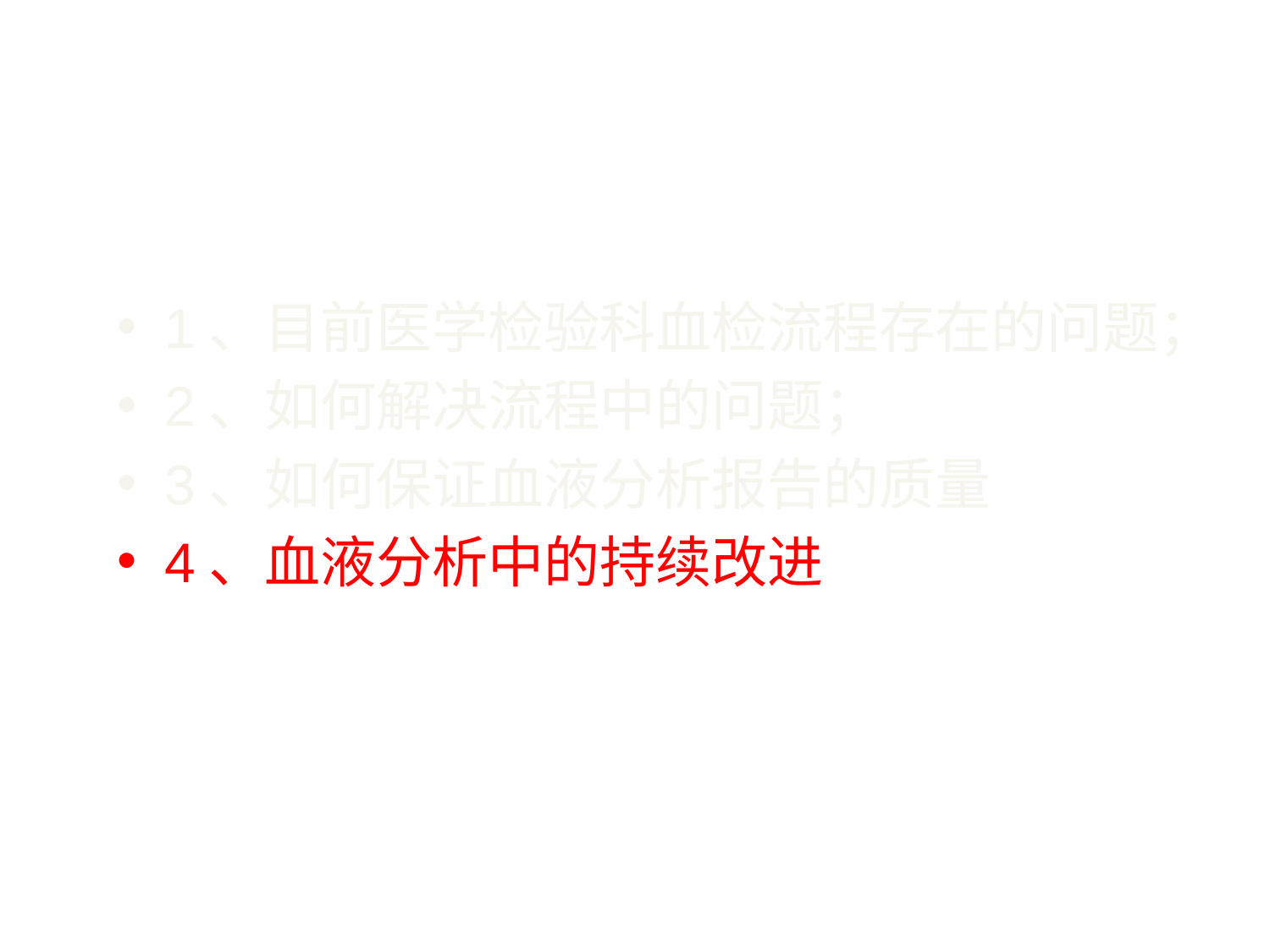

#
1、目前医学检验科血检流程存在的问题；
2、如何解决流程中的问题；
3、如何保证血液分析报告的质量
4、血液分析中的持续改进